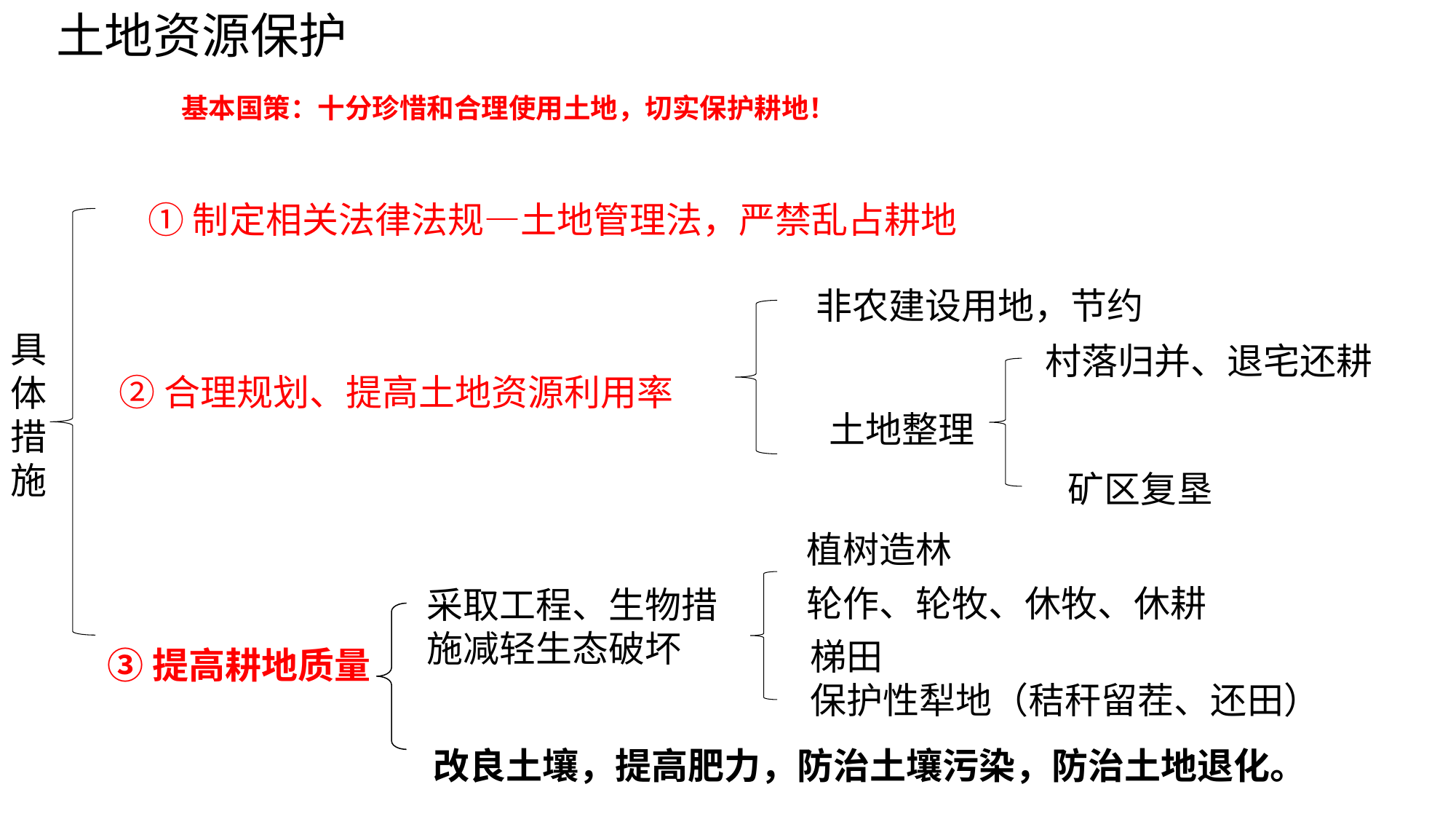

土地资源保护
基本国策：十分珍惜和合理使用土地，切实保护耕地！

①制定相关法律法规—土地管理法，严禁乱占耕地

非农建设用地，节约

具体措施
村落归并、退宅还耕

②合理规划、提高土地资源利用率
土地整理
矿区复垦
植树造林

轮作、轮牧、休牧、休耕
采取工程、生物措施减轻生态破坏

梯田
保护性犁地（秸秆留茬、还田）
③提高耕地质量
改良土壤，提高肥力，防治土壤污染，防治土地退化。